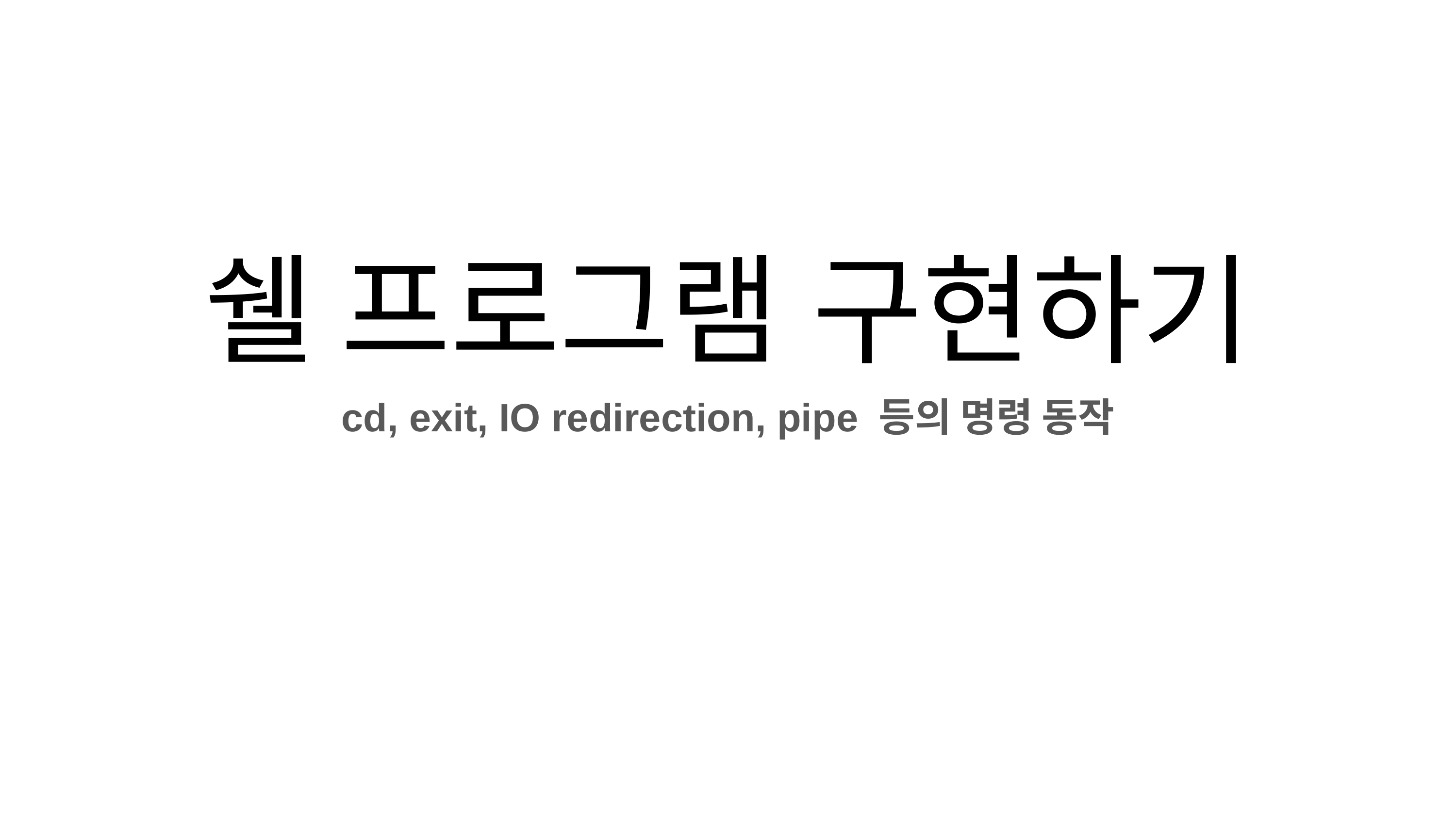

쉘 프로그램 구현하기

cd, exit, IO redirection, pipe 등의 명령 동작